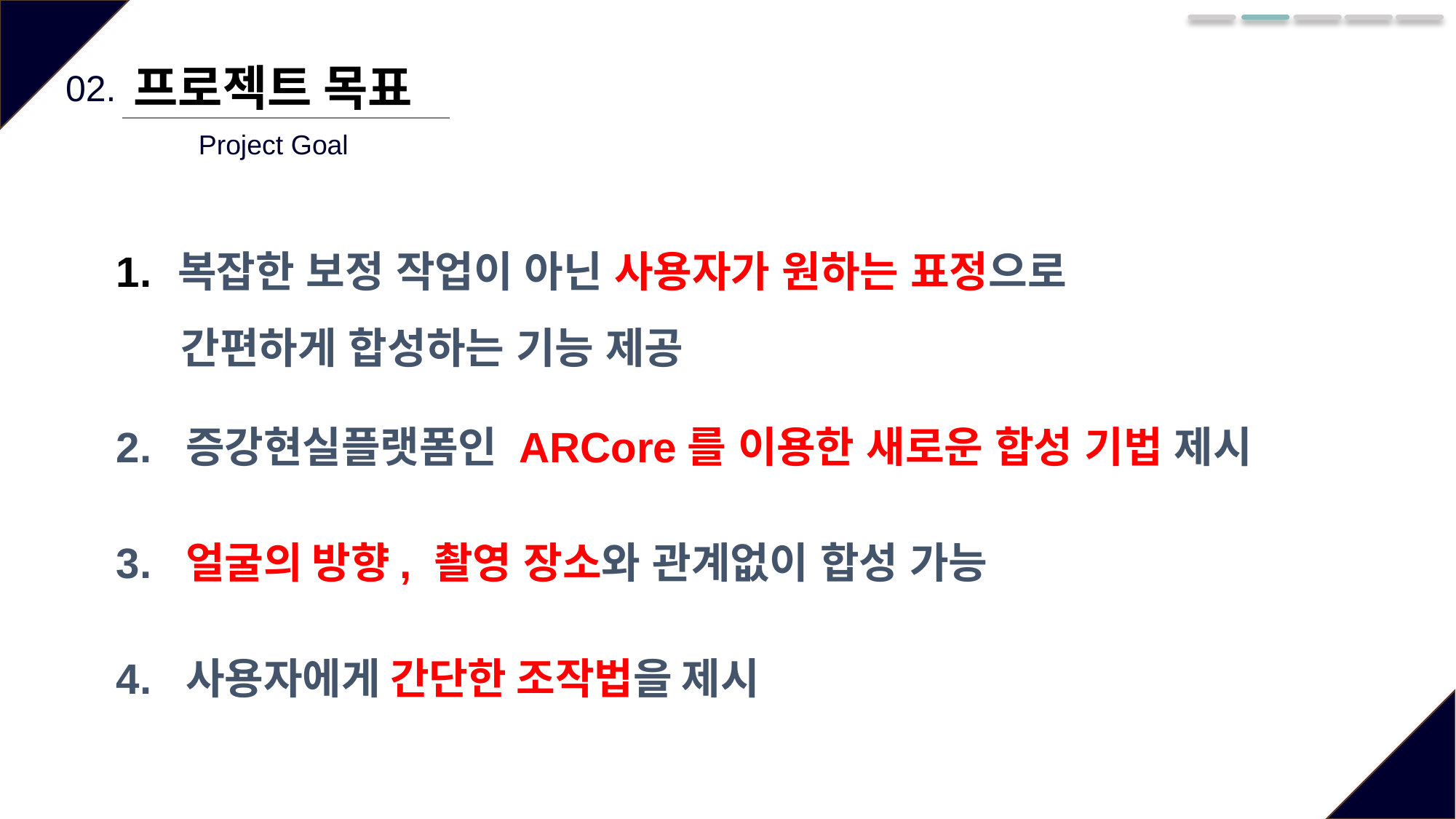

프로젝트 목표
02.
Project Goal
복잡한 보정 작업이 아닌 사용자가 원하는 표정으로
      간편하게 합성하는 기능 제공
2.  증강현실플랫폼인 ARCore를 이용한 새로운 합성 기법 제시
3.  얼굴의 방향, 촬영 장소와 관계없이 합성 가능
4.  사용자에게 간단한 조작법을 제시